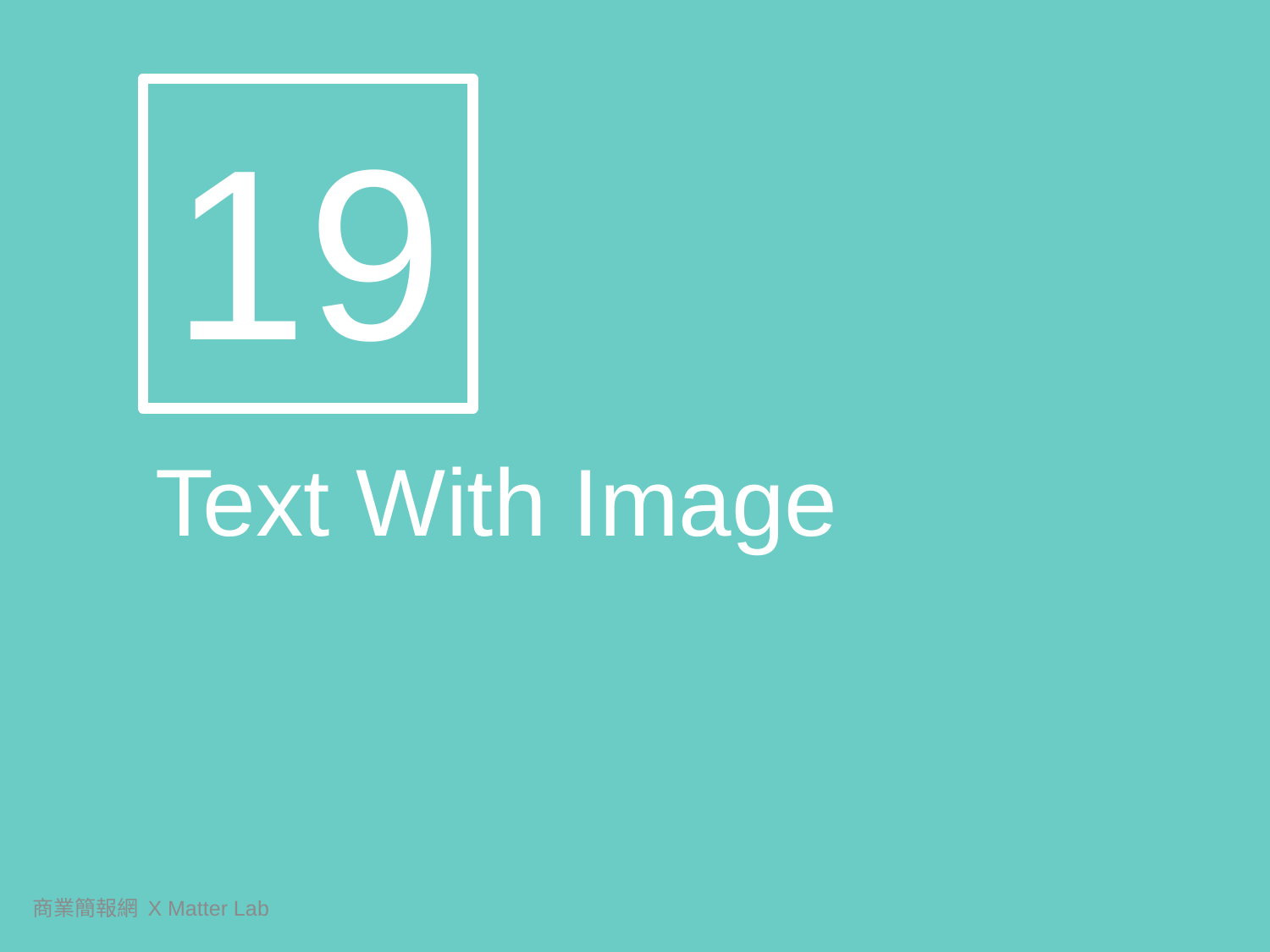

19
Text With Image
商業簡報網 X Matter Lab
358